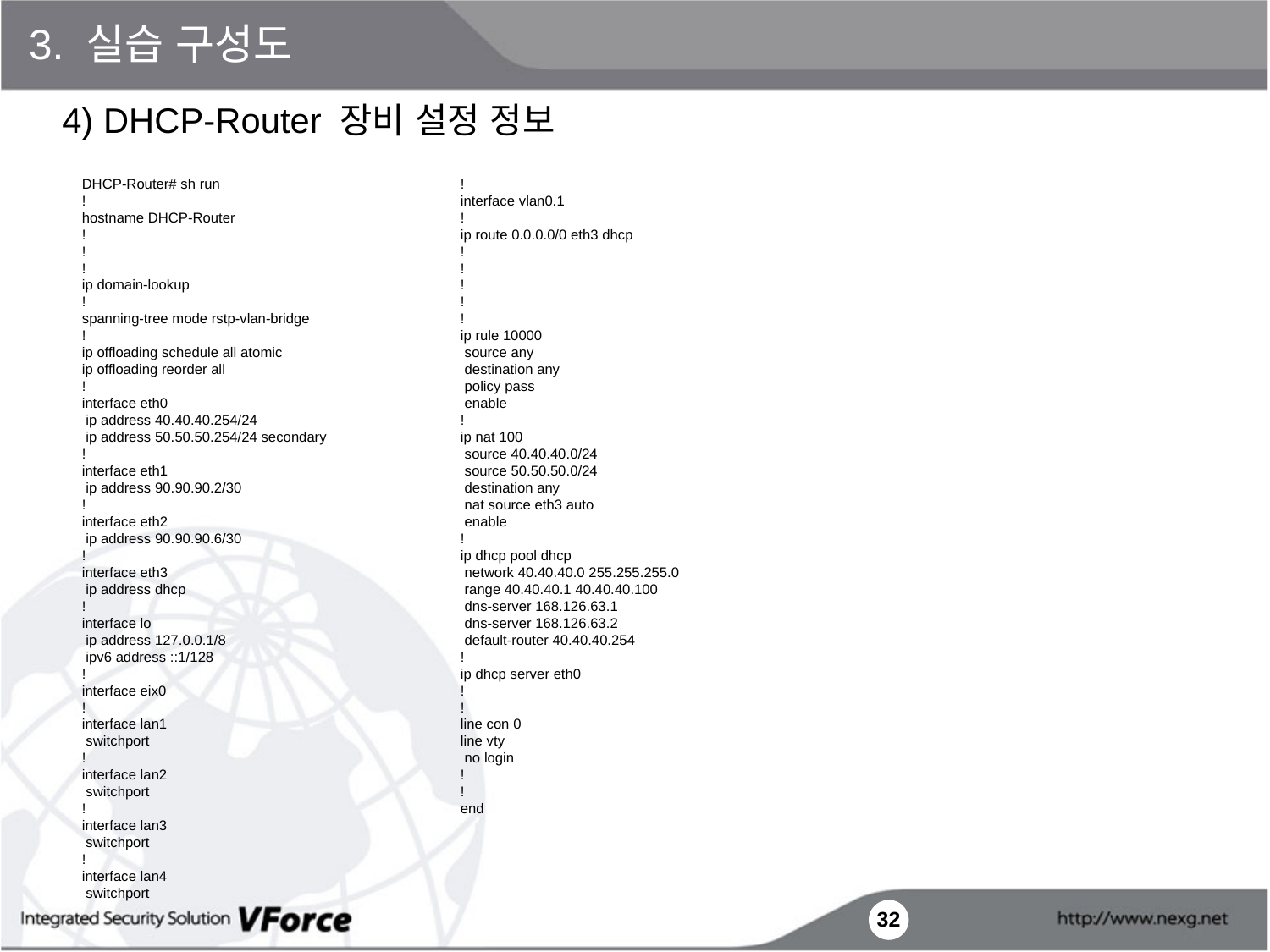

3. 실습 구성도
4) DHCP-Router 장비 설정 정보
DHCP-Router# sh run
!
hostname DHCP-Router
!
!
!
ip domain-lookup
!
spanning-tree mode rstp-vlan-bridge
!
ip offloading schedule all atomic
ip offloading reorder all
!
interface eth0
 ip address 40.40.40.254/24
 ip address 50.50.50.254/24 secondary
!
interface eth1
 ip address 90.90.90.2/30
!
interface eth2
 ip address 90.90.90.6/30
!
interface eth3
 ip address dhcp
!
interface lo
 ip address 127.0.0.1/8
 ipv6 address ::1/128
!
interface eix0
!
interface lan1
 switchport
!
interface lan2
 switchport
!
interface lan3
 switchport
!
interface lan4
 switchport
!
interface vlan0.1
!
ip route 0.0.0.0/0 eth3 dhcp
!
!
!
!
!
ip rule 10000
 source any
 destination any
 policy pass
 enable
!
ip nat 100
 source 40.40.40.0/24
 source 50.50.50.0/24
 destination any
 nat source eth3 auto
 enable
!
ip dhcp pool dhcp
 network 40.40.40.0 255.255.255.0
 range 40.40.40.1 40.40.40.100
 dns-server 168.126.63.1
 dns-server 168.126.63.2
 default-router 40.40.40.254
!
ip dhcp server eth0
!
!
line con 0
line vty
 no login
!
!
end